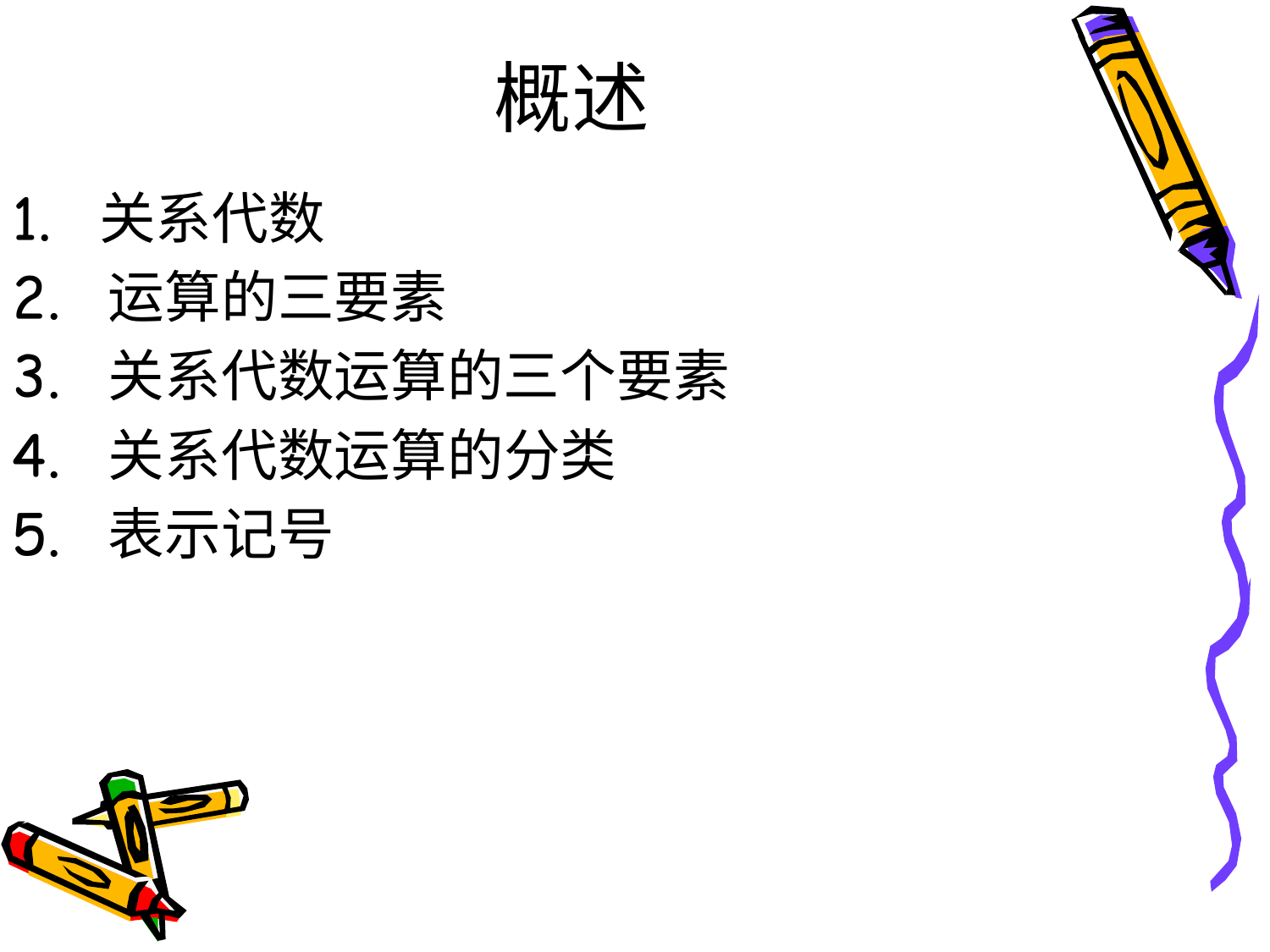

# 概述
1.  关系代数
2.  运算的三要素
3.  关系代数运算的三个要素
4.  关系代数运算的分类
5.  表示记号